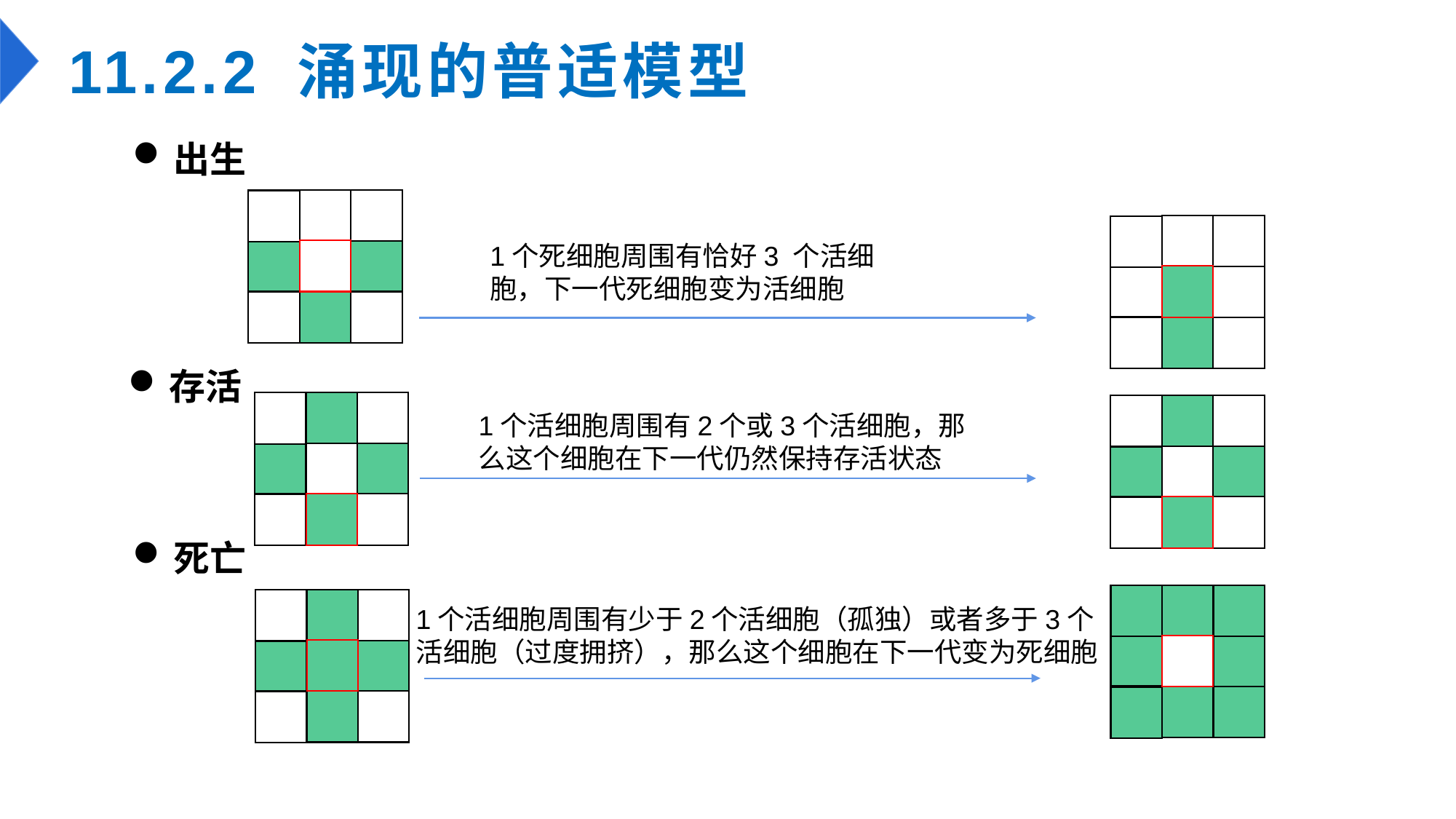

# 11.2.2 涌现的普适模型
出生

1个死细胞周围有恰好3 个活细胞，下一代死细胞变为活细胞
存活

1个活细胞周围有2个或3个活细胞，那么这个细胞在下一代仍然保持存活状态
死亡

1个活细胞周围有少于2个活细胞（孤独）或者多于3个活细胞（过度拥挤），那么这个细胞在下一代变为死细胞